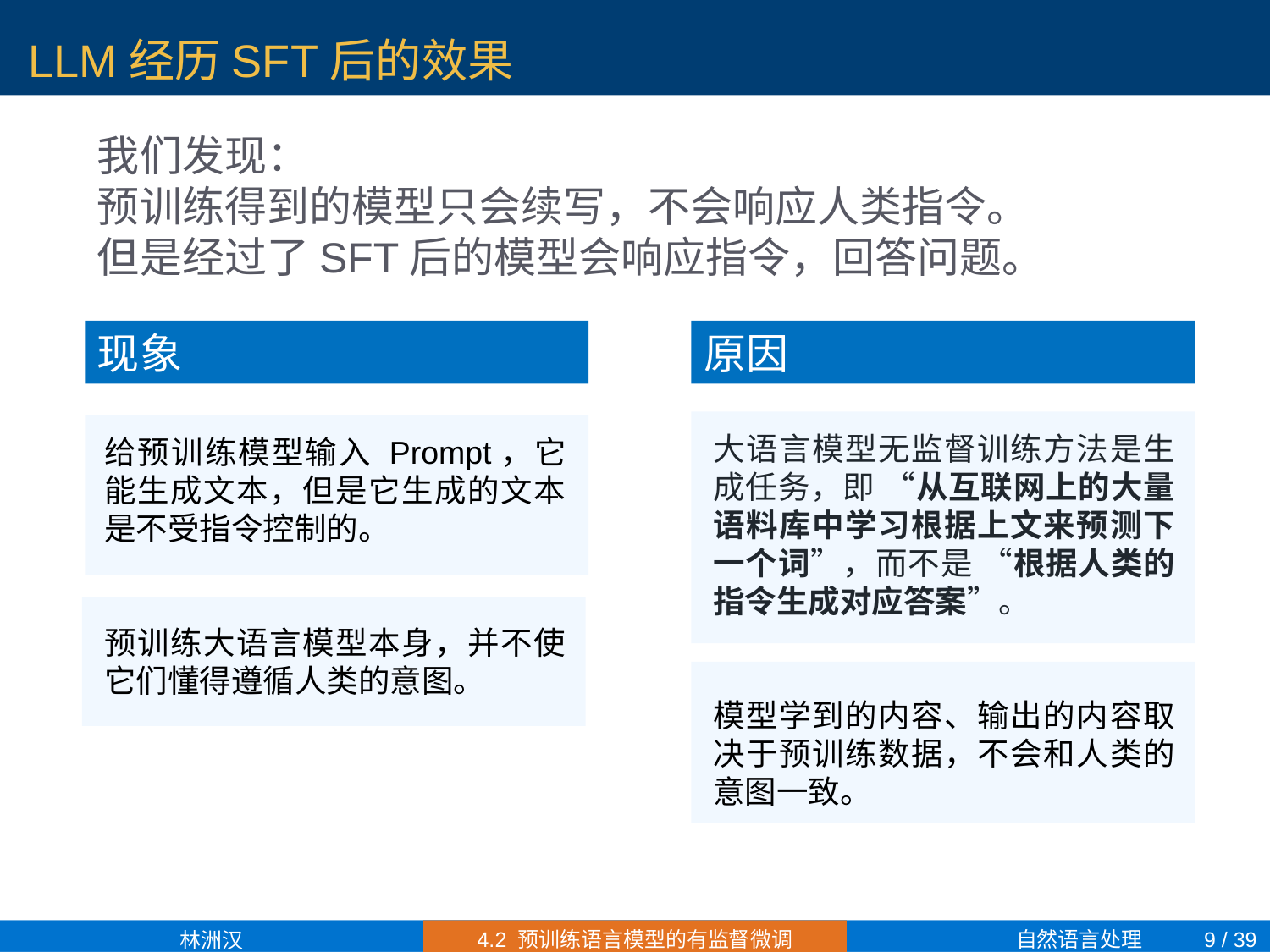

# LLM经历SFT后的效果
我们发现：
预训练得到的模型只会续写，不会响应人类指令。
但是经过了SFT后的模型会响应指令，回答问题。
现象
原因

大语言模型无监督训练方法是生成任务，即 “从互联网上的大量语料库中学习根据上文来预测下一个词”，而不是 “根据人类的指令生成对应答案”。

模型学到的内容、输出的内容取决于预训练数据，不会和人类的意图一致。
给预训练模型输入 Prompt，它能生成文本，但是它生成的文本是不受指令控制的。

预训练大语言模型本身，并不使它们懂得遵循人类的意图。